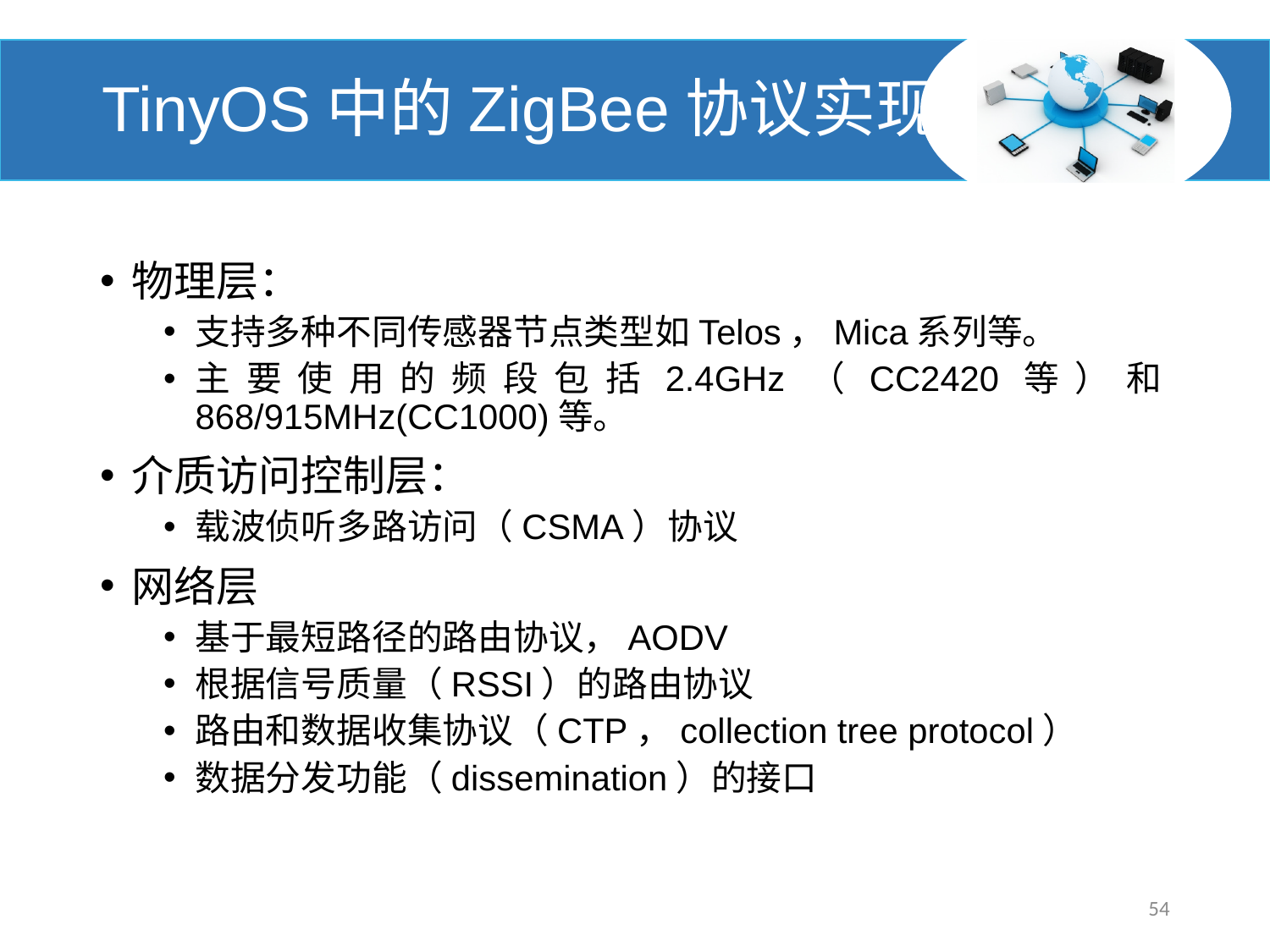

# TinyOS中的ZigBee协议实现
物理层：
支持多种不同传感器节点类型如Telos，Mica系列等。
主要使用的频段包括2.4GHz（CC2420等）和868/915MHz(CC1000)等。
介质访问控制层：
载波侦听多路访问（CSMA）协议
网络层
基于最短路径的路由协议，AODV
根据信号质量（RSSI）的路由协议
路由和数据收集协议（CTP，collection tree protocol）
数据分发功能（dissemination）的接口

54